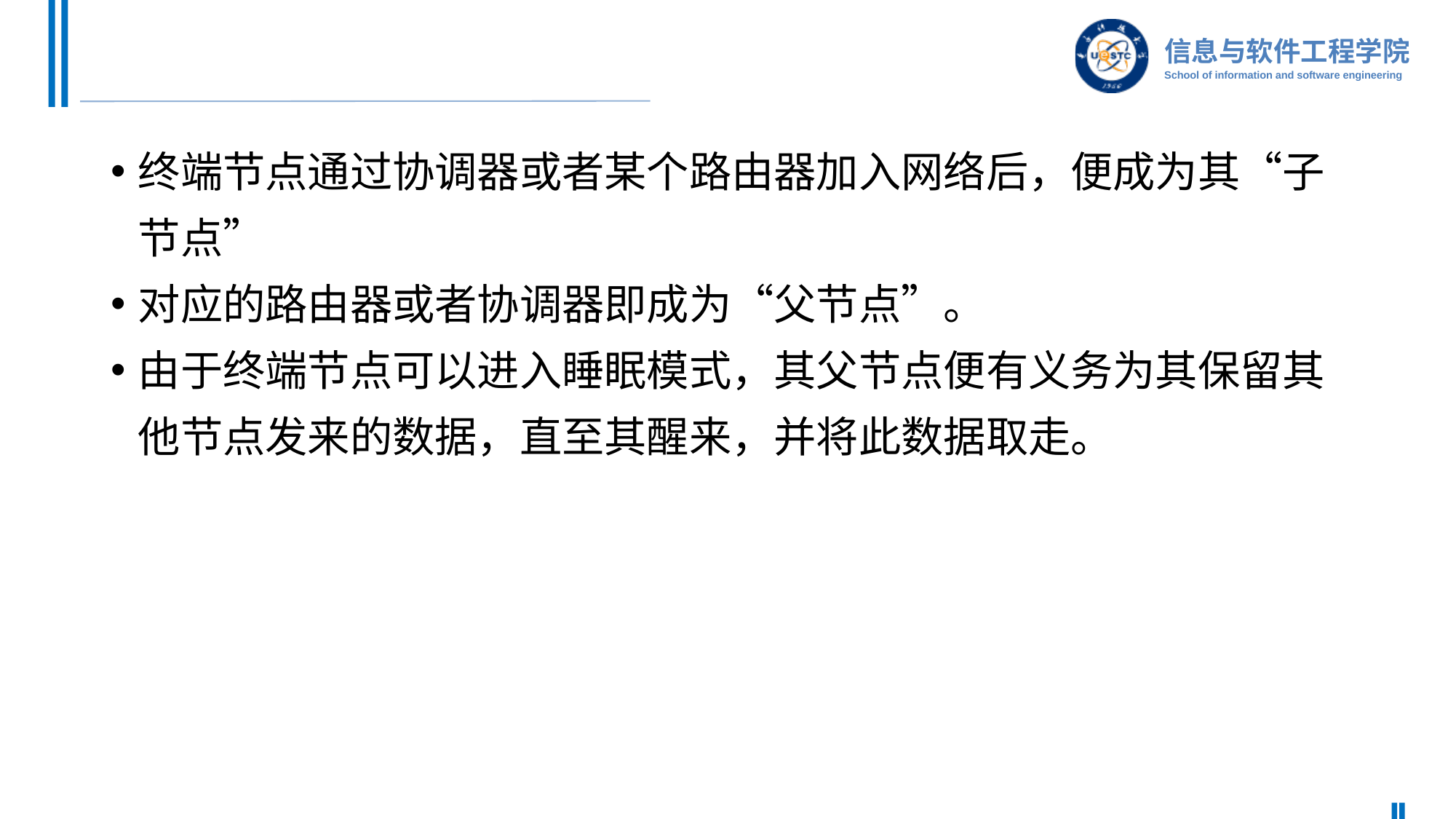

#
终端节点通过协调器或者某个路由器加入网络后，便成为其“子节点”
对应的路由器或者协调器即成为“父节点”。
由于终端节点可以进入睡眠模式，其父节点便有义务为其保留其他节点发来的数据，直至其醒来，并将此数据取走。